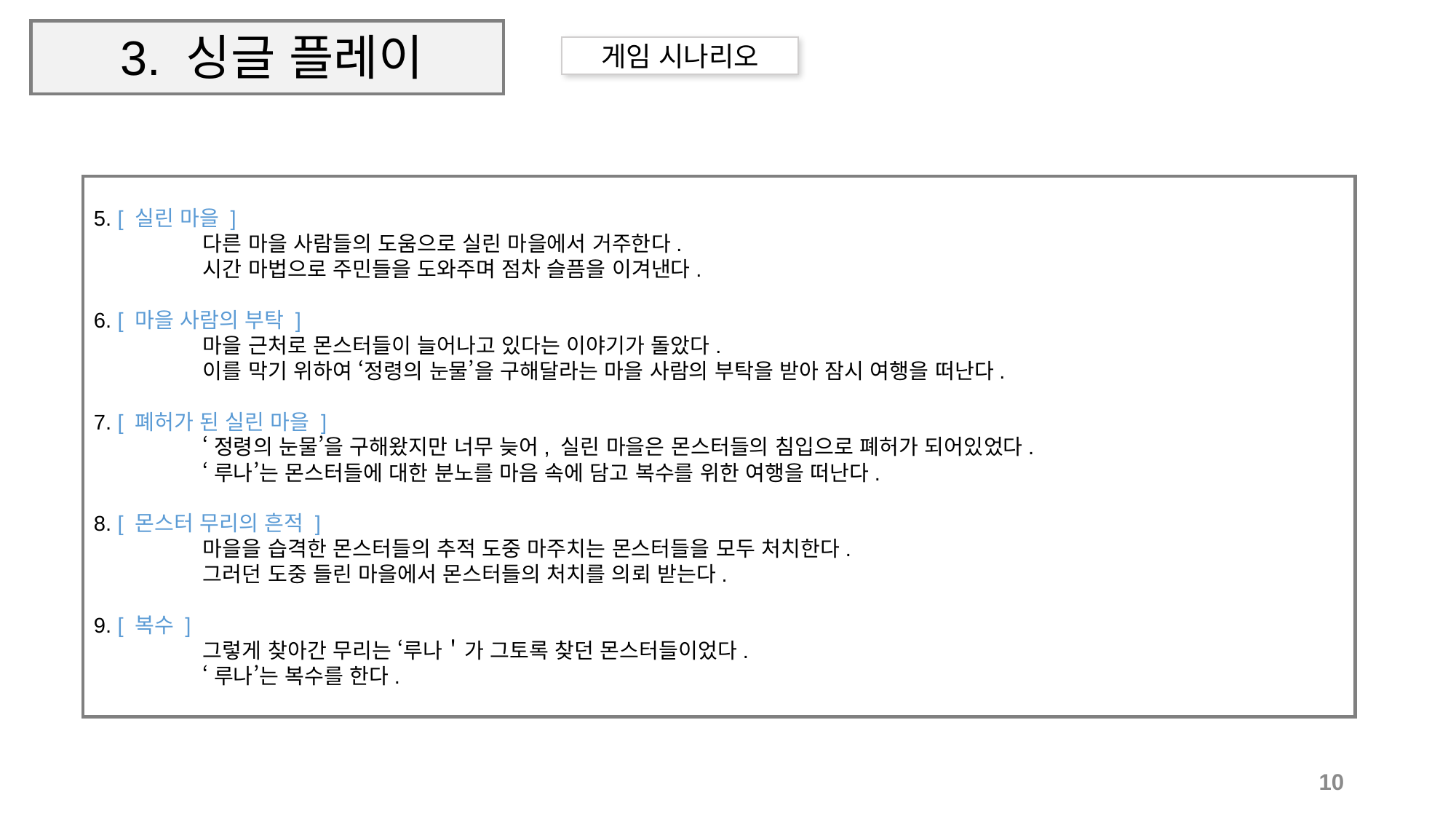

# 3. 싱글 플레이
게임 시나리오

5. [ 실린 마을 ]
	다른 마을 사람들의 도움으로 실린 마을에서 거주한다.
	시간 마법으로 주민들을 도와주며 점차 슬픔을 이겨낸다.

6. [ 마을 사람의 부탁 ]
	마을 근처로 몬스터들이 늘어나고 있다는 이야기가 돌았다.
	이를 막기 위하여 ‘정령의 눈물’을 구해달라는 마을 사람의 부탁을 받아 잠시 여행을 떠난다.

7. [ 폐허가 된 실린 마을 ]
	‘정령의 눈물’을 구해왔지만 너무 늦어, 실린 마을은 몬스터들의 침입으로 폐허가 되어있었다.
 	‘루나’는 몬스터들에 대한 분노를 마음 속에 담고 복수를 위한 여행을 떠난다.

8. [ 몬스터 무리의 흔적 ]
	마을을 습격한 몬스터들의 추적 도중 마주치는 몬스터들을 모두 처치한다.
	그러던 도중 들린 마을에서 몬스터들의 처치를 의뢰 받는다.

9. [ 복수 ]
	그렇게 찾아간 무리는 ‘루나＇가 그토록 찾던 몬스터들이었다.
	‘루나’는 복수를 한다.

10